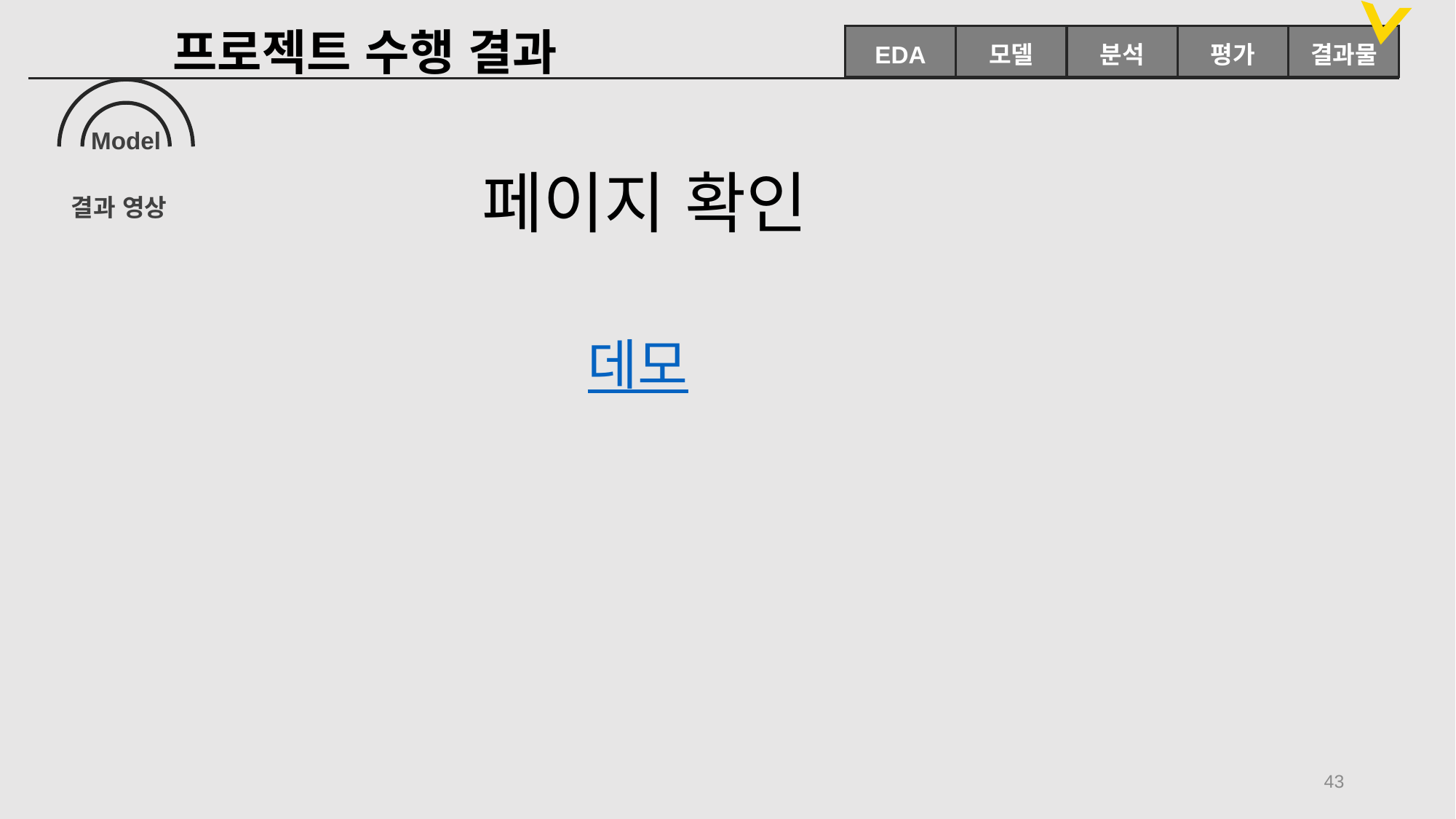

프로젝트 수행 결과
EDA
모델
분석
평가
결과물

Model
결과 영상
페이지 확인
데모
43